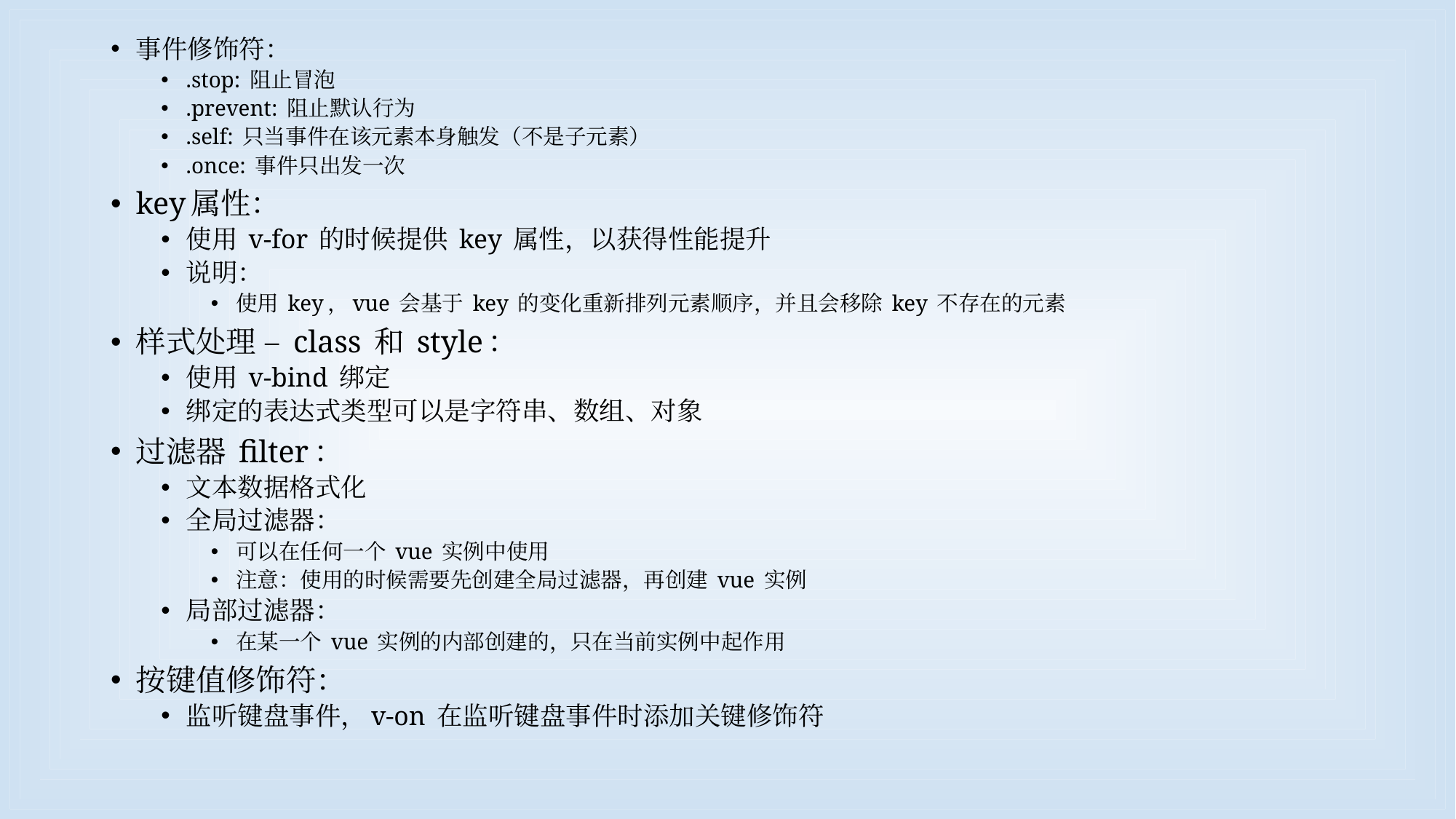

#
事件修饰符：
.stop: 阻止冒泡
.prevent: 阻止默认行为
.self: 只当事件在该元素本身触发（不是子元素）
.once: 事件只出发一次
key属性：
使用 v-for 的时候提供 key 属性，以获得性能提升
说明：
使用 key，vue 会基于 key 的变化重新排列元素顺序，并且会移除 key 不存在的元素
样式处理 – class 和 style：
使用 v-bind 绑定
绑定的表达式类型可以是字符串、数组、对象
过滤器 filter：
文本数据格式化
全局过滤器：
可以在任何一个 vue 实例中使用
注意：使用的时候需要先创建全局过滤器，再创建 vue 实例
局部过滤器：
在某一个 vue 实例的内部创建的，只在当前实例中起作用
按键值修饰符：
监听键盘事件，v-on 在监听键盘事件时添加关键修饰符